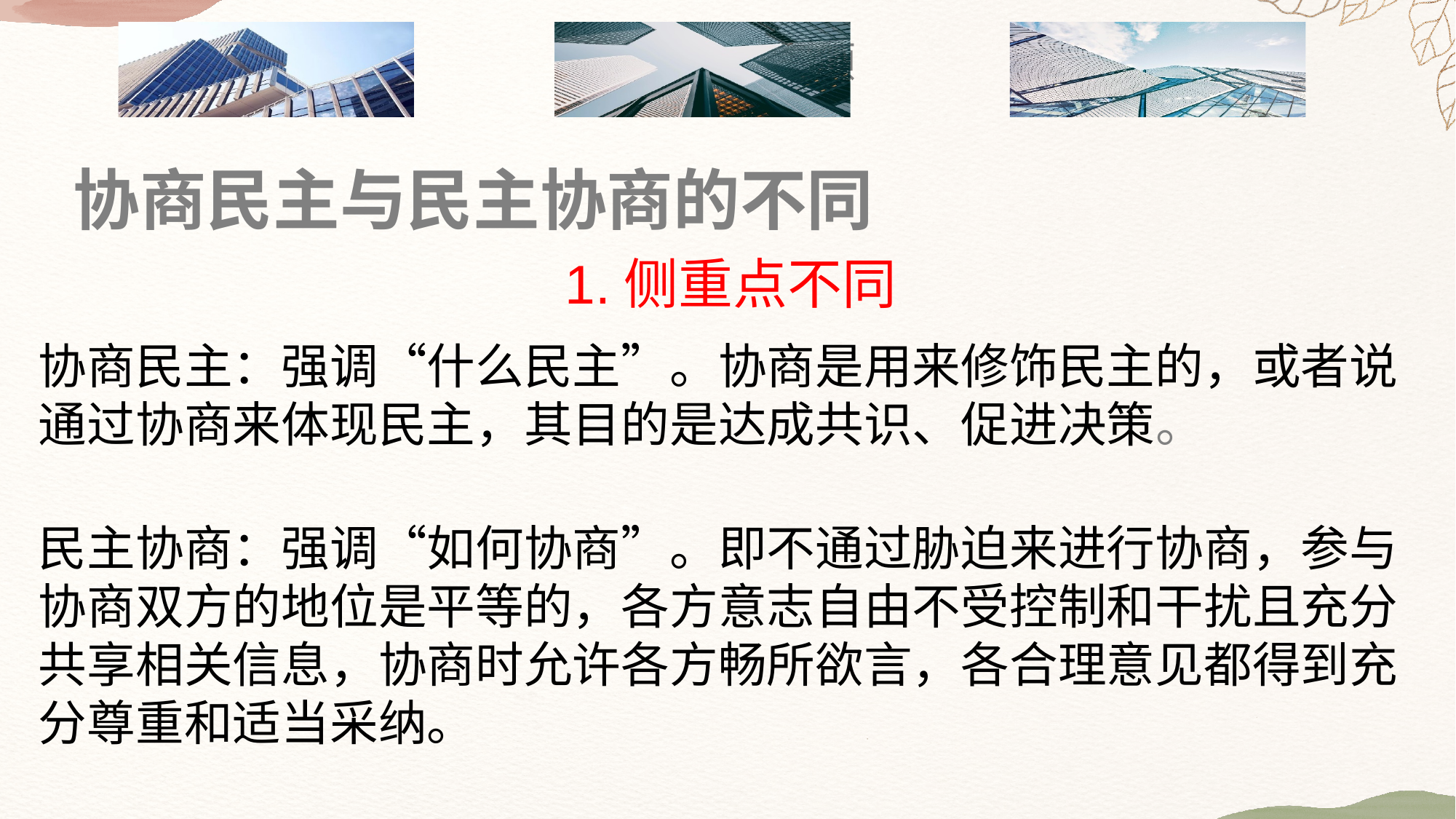

协商民主与民主协商的不同
1.侧重点不同

协商民主：强调“什么民主”。协商是用来修饰民主的，或者说通过协商来体现民主，其目的是达成共识、促进决策。

民主协商：强调“如何协商”。即不通过胁迫来进行协商，参与协商双方的地位是平等的，各方意志自由不受控制和干扰且充分共享相关信息，协商时允许各方畅所欲言，各合理意见都得到充分尊重和适当采纳。